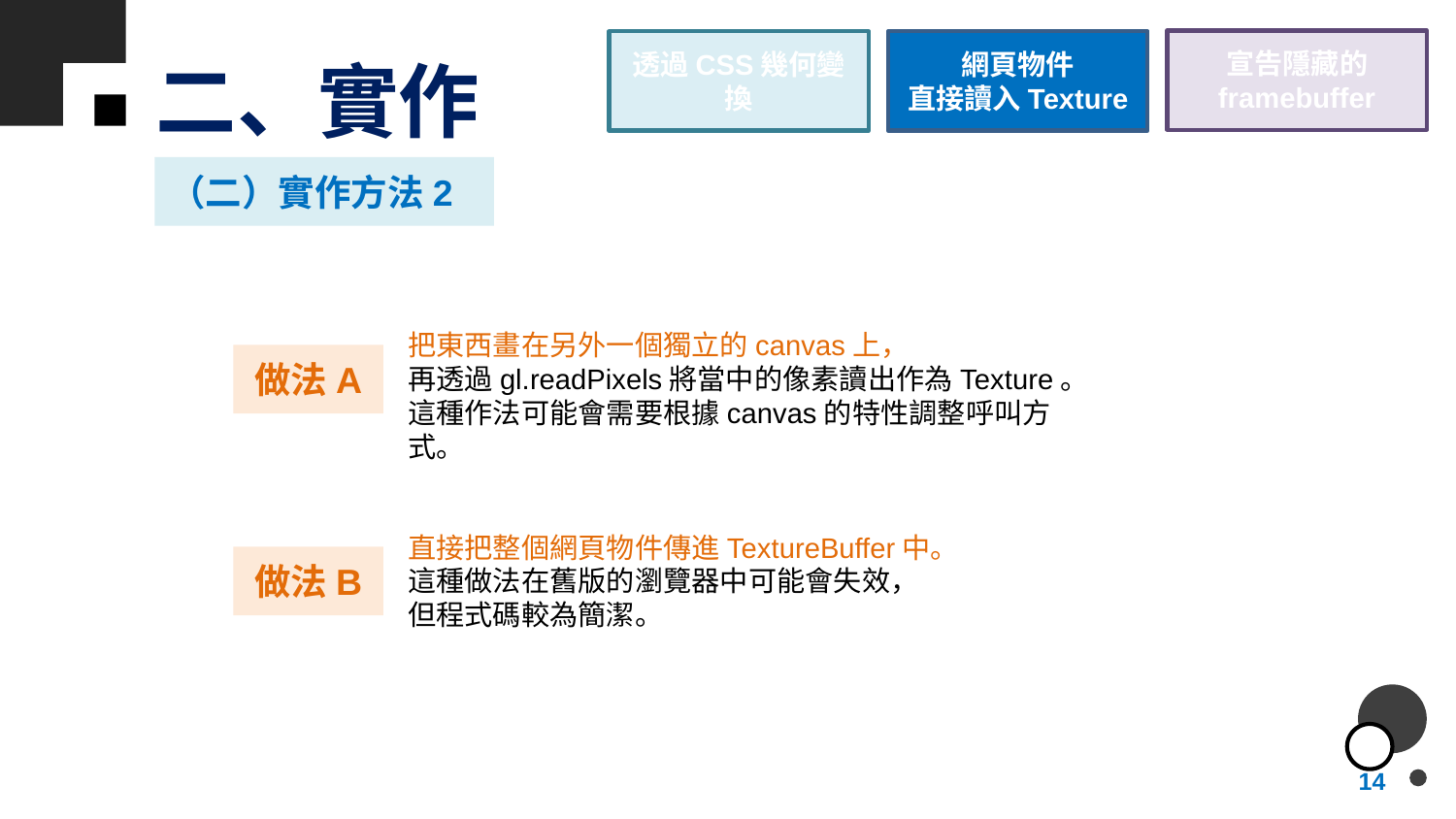

宣告隱藏的
framebuffer
# 二、實作
透過CSS幾何變換
網頁物件
直接讀入Texture
（二）實作方法2
把東西畫在另外一個獨立的canvas上，
再透過gl.readPixels將當中的像素讀出作為Texture。
這種作法可能會需要根據canvas的特性調整呼叫方式。
做法A
直接把整個網頁物件傳進TextureBuffer中。
這種做法在舊版的瀏覽器中可能會失效，
但程式碼較為簡潔。
做法B

14